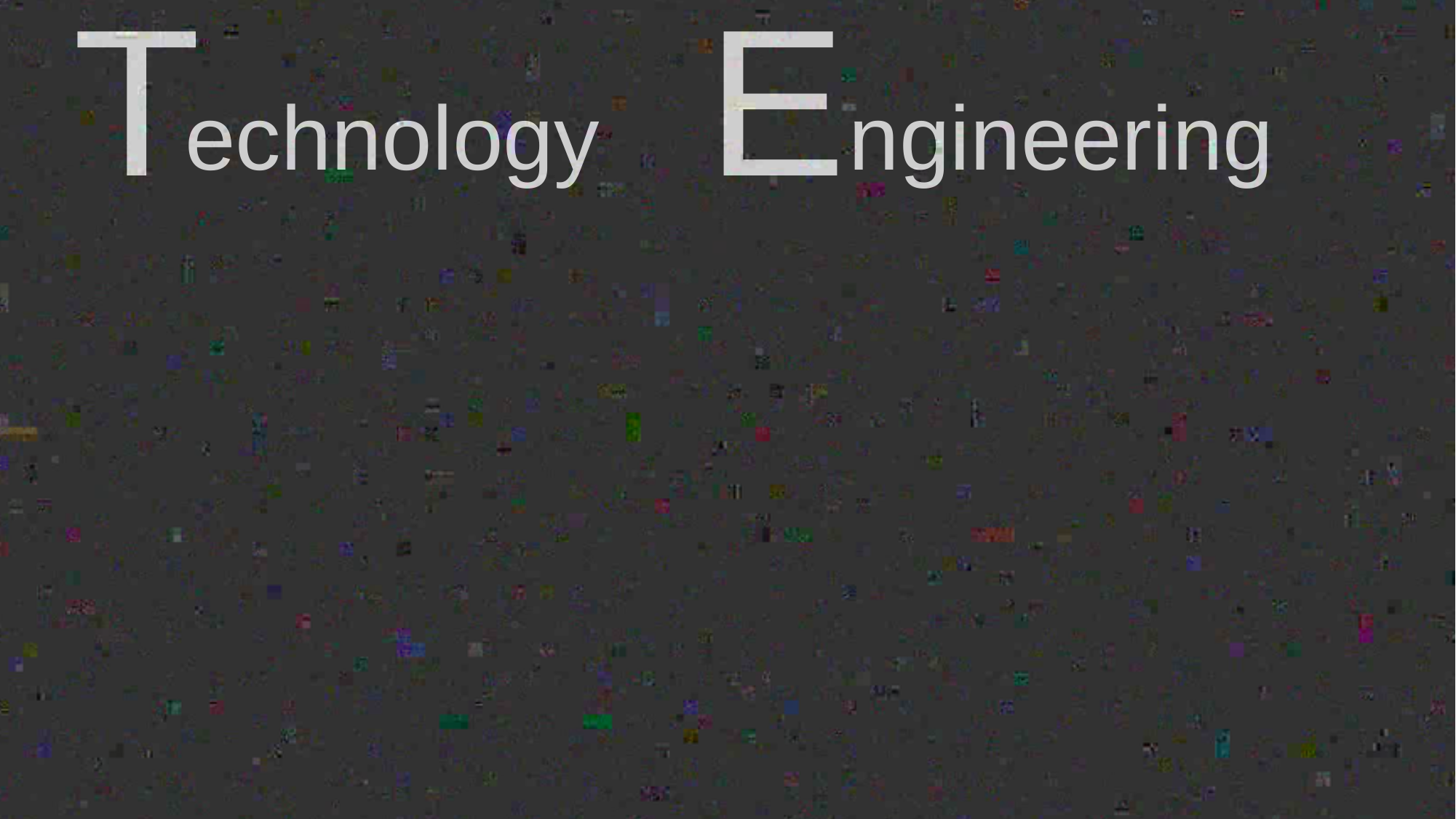

T
E
echnology
ngineering
지문인식 기술
피지컬 컴퓨팅
프로그라밍 & 3D모델-링